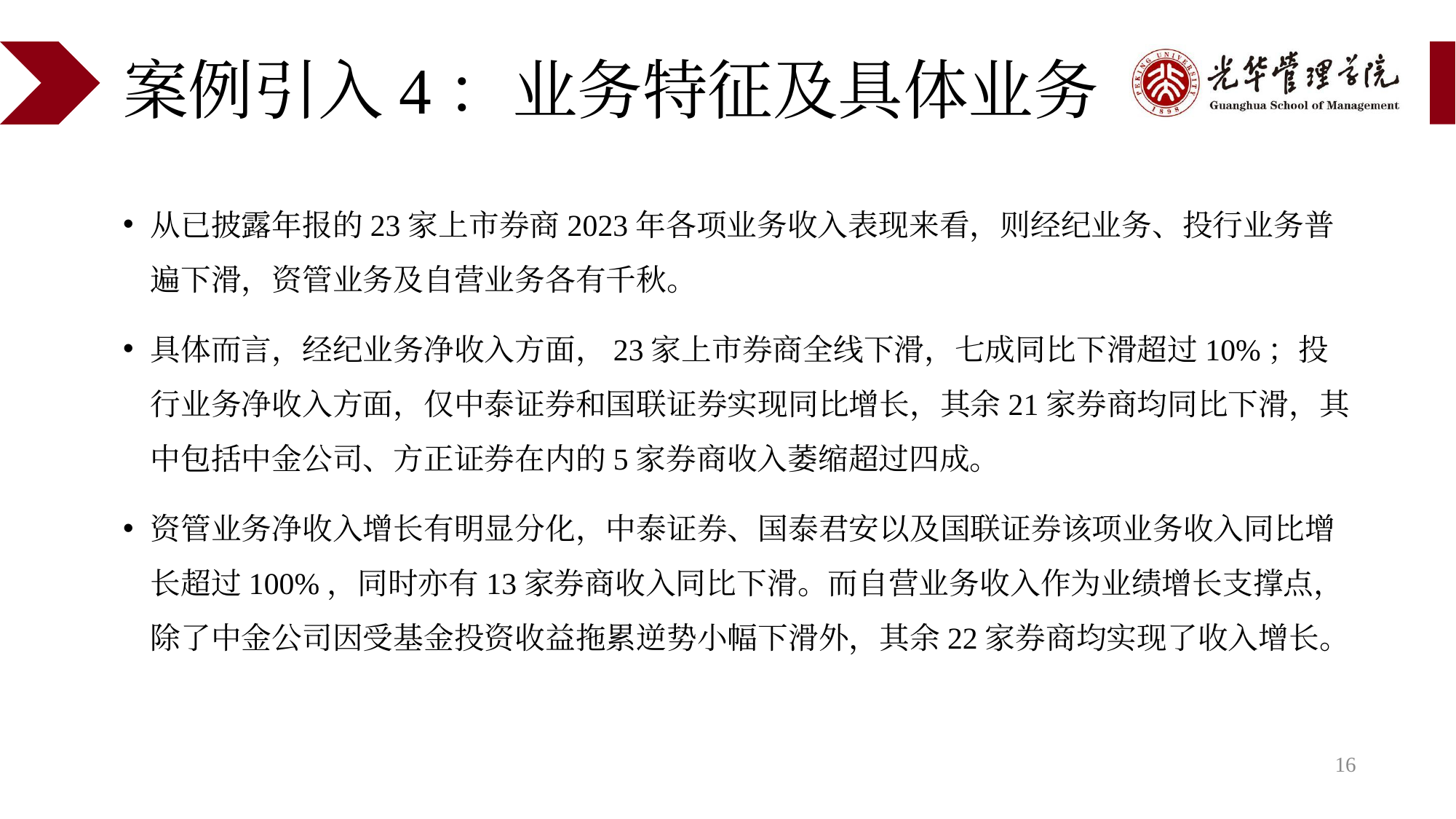

# 案例引入4：业务特征及具体业务
从已披露年报的23家上市券商2023年各项业务收入表现来看，则经纪业务、投行业务普遍下滑，资管业务及自营业务各有千秋。
具体而言，经纪业务净收入方面，23家上市券商全线下滑，七成同比下滑超过10%；投行业务净收入方面，仅中泰证券和国联证券实现同比增长，其余21家券商均同比下滑，其中包括中金公司、方正证券在内的5家券商收入萎缩超过四成。
资管业务净收入增长有明显分化，中泰证券、国泰君安以及国联证券该项业务收入同比增长超过100%，同时亦有13家券商收入同比下滑。而自营业务收入作为业绩增长支撑点，除了中金公司因受基金投资收益拖累逆势小幅下滑外，其余22家券商均实现了收入增长。

16